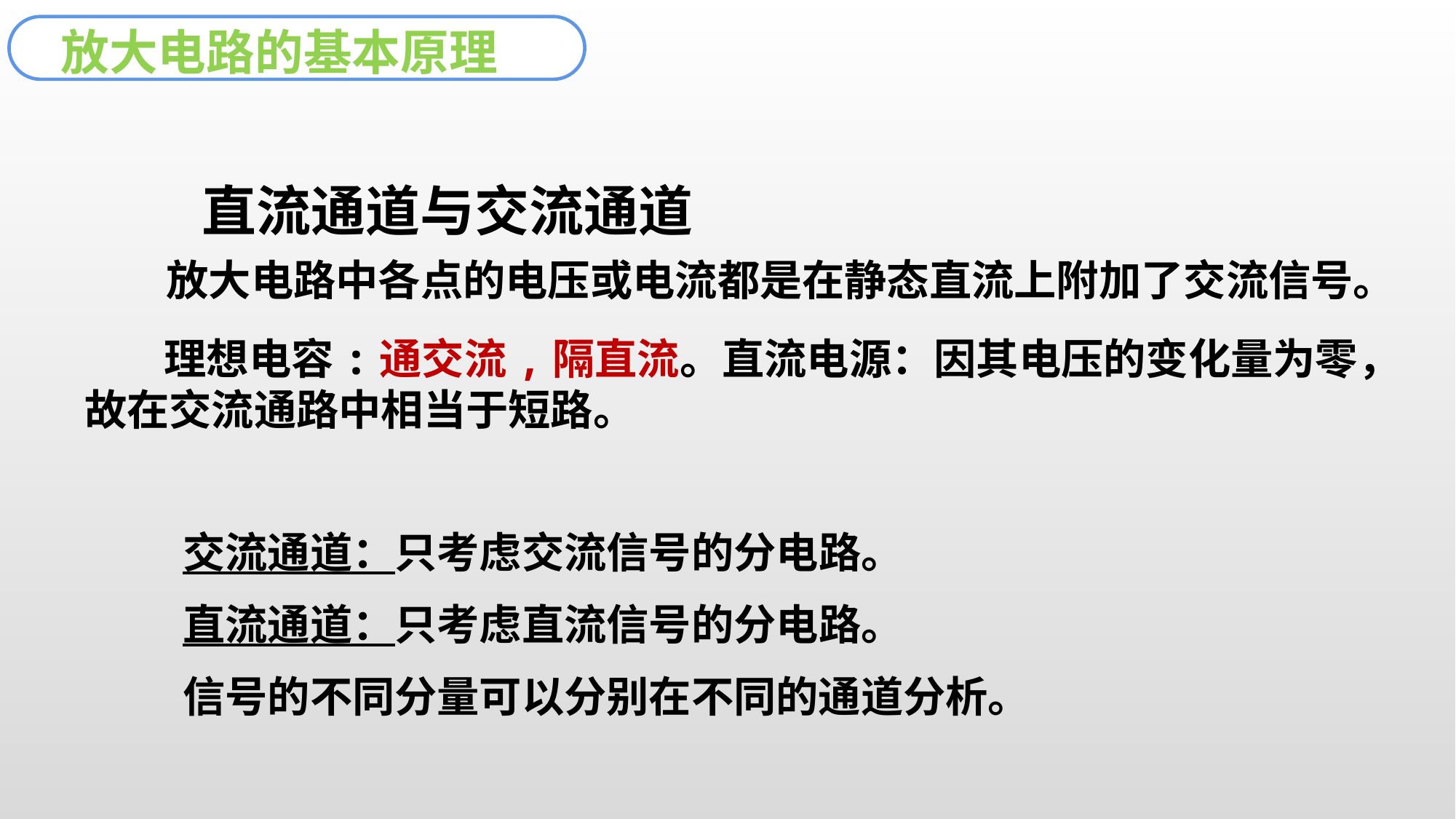

放大电路的基本原理
 直流通道与交流通道
放大电路中各点的电压或电流都是在静态直流上附加了交流信号。
理想电容:通交流,隔直流。直流电源：因其电压的变化量为零，故在交流通路中相当于短路。
交流通道：只考虑交流信号的分电路。
直流通道：只考虑直流信号的分电路。
信号的不同分量可以分别在不同的通道分析。